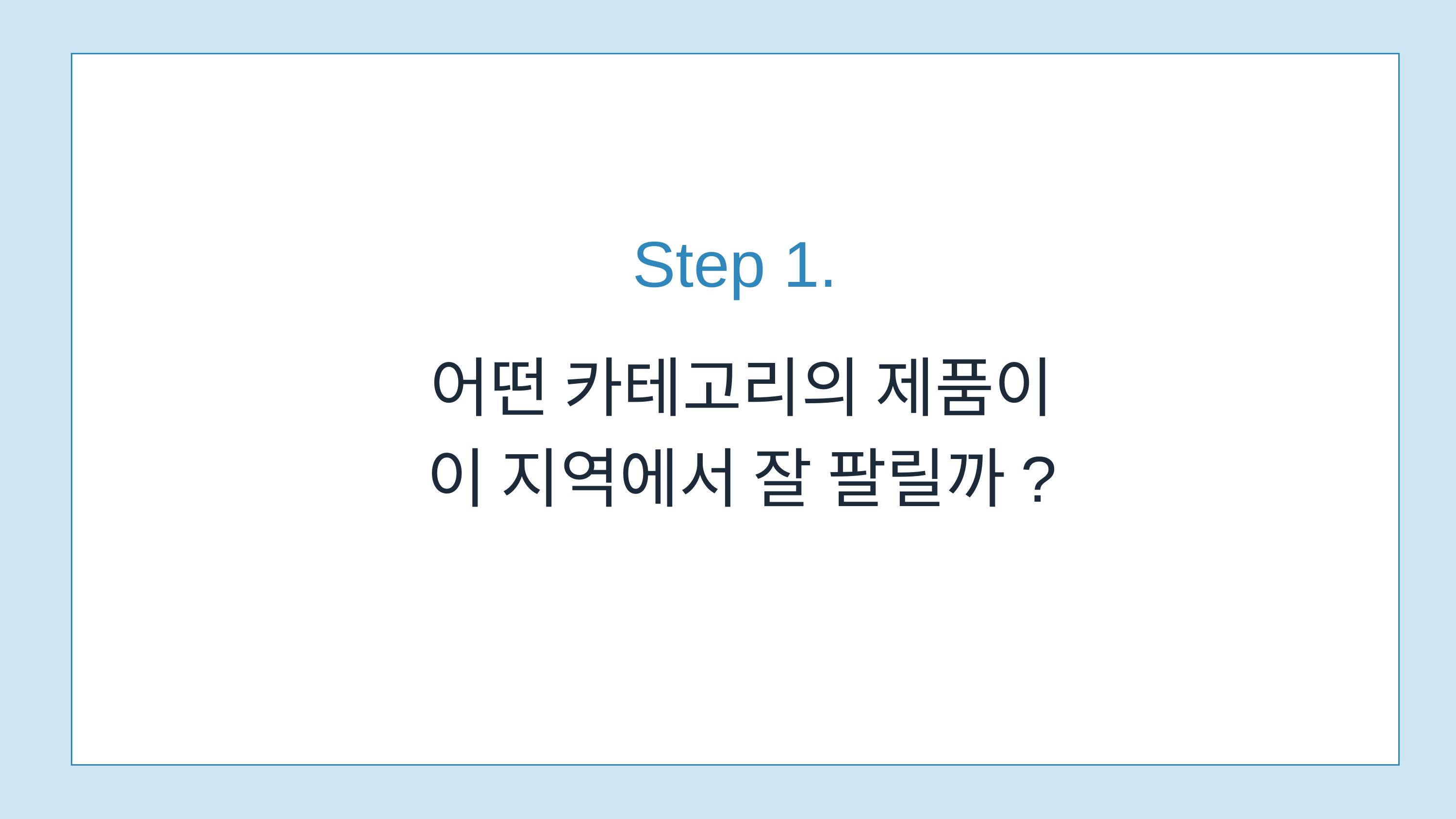

Step 1.
어떤 카테고리의 제품이
이 지역에서 잘 팔릴까?